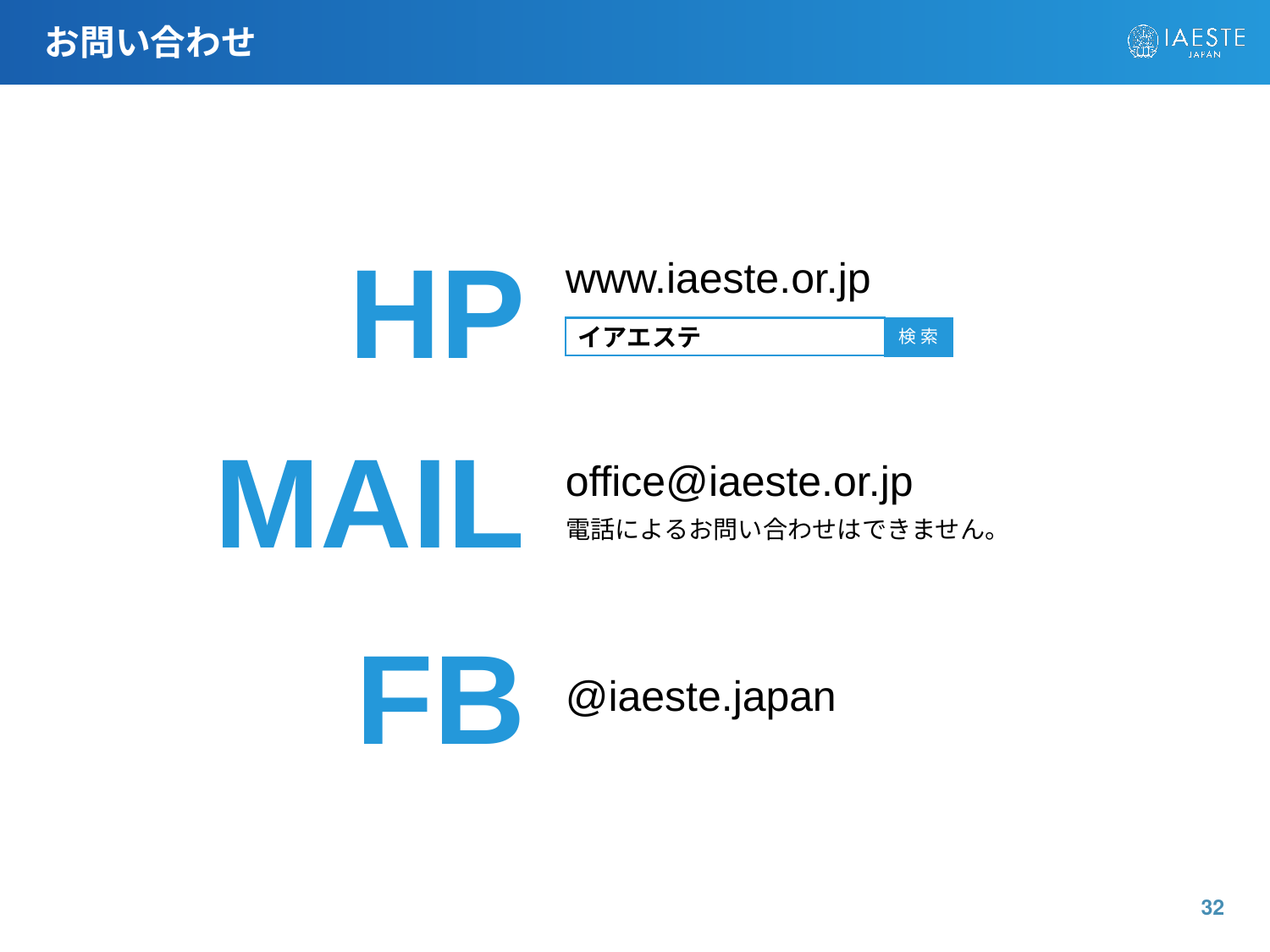

# お問い合わせ
HP
www.iaeste.or.jp
イアエステ
検 索
MAIL
office@iaeste.or.jp
電話によるお問い合わせはできません。
FB
@iaeste.japan
32